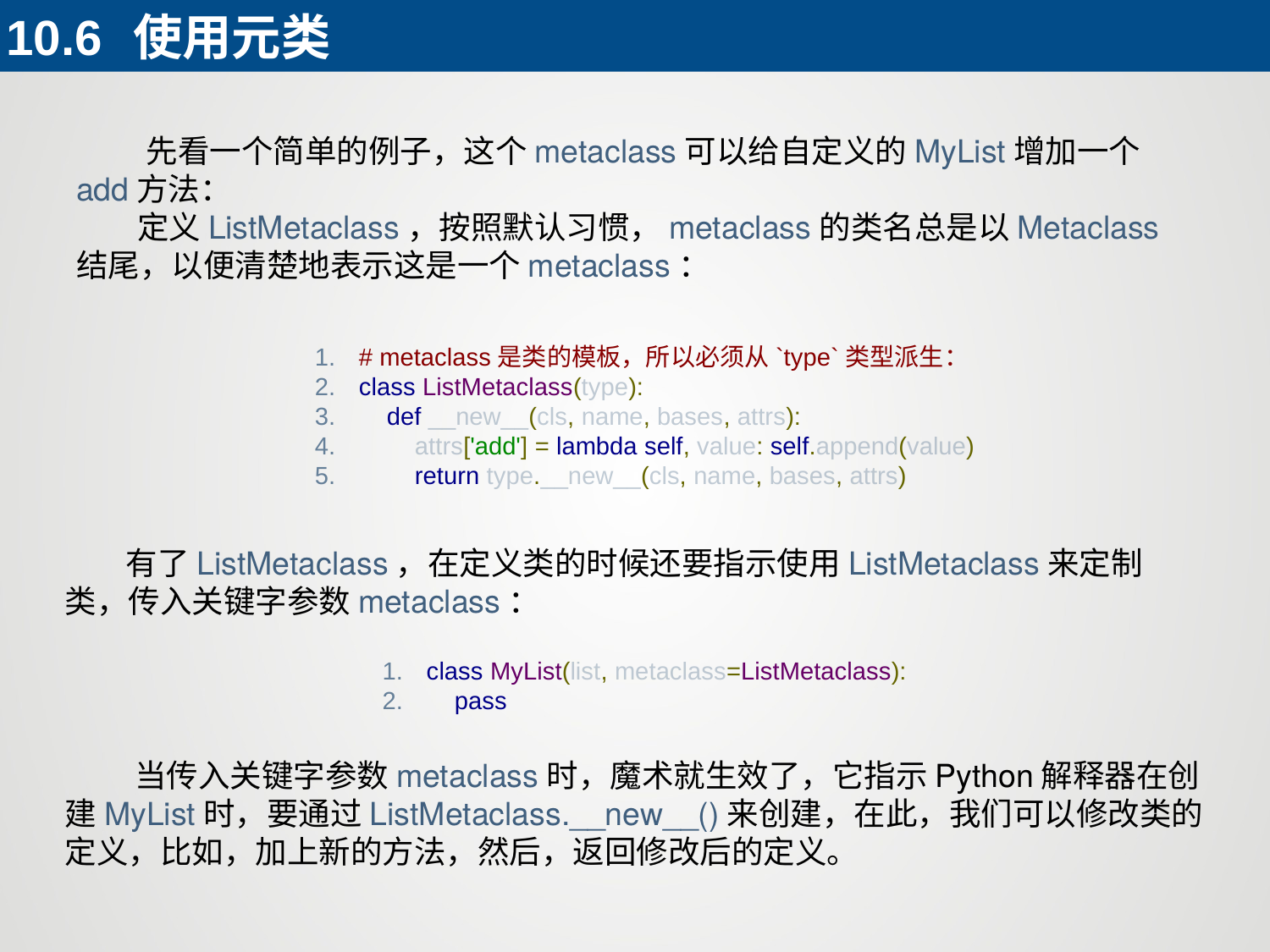

10.6	使用元类
       先看一个简单的例子，这个metaclass可以给自定义的MyList增加一个add方法：
      定义ListMetaclass，按照默认习惯，metaclass的类名总是以Metaclass结尾，以便清楚地表示这是一个metaclass：
# metaclass是类的模板，所以必须从`type`类型派生：
class ListMetaclass(type):
    def __new__(cls, name, bases, attrs):
        attrs['add'] = lambda self, value: self.append(value)
        return type.__new__(cls, name, bases, attrs)
      有了ListMetaclass，在定义类的时候还要指示使用ListMetaclass来定制类，传入关键字参数metaclass：
class MyList(list, metaclass=ListMetaclass):
    pass
       当传入关键字参数metaclass时，魔术就生效了，它指示Python解释器在创建MyList时，要通过ListMetaclass.__new__()来创建，在此，我们可以修改类的定义，比如，加上新的方法，然后，返回修改后的定义。